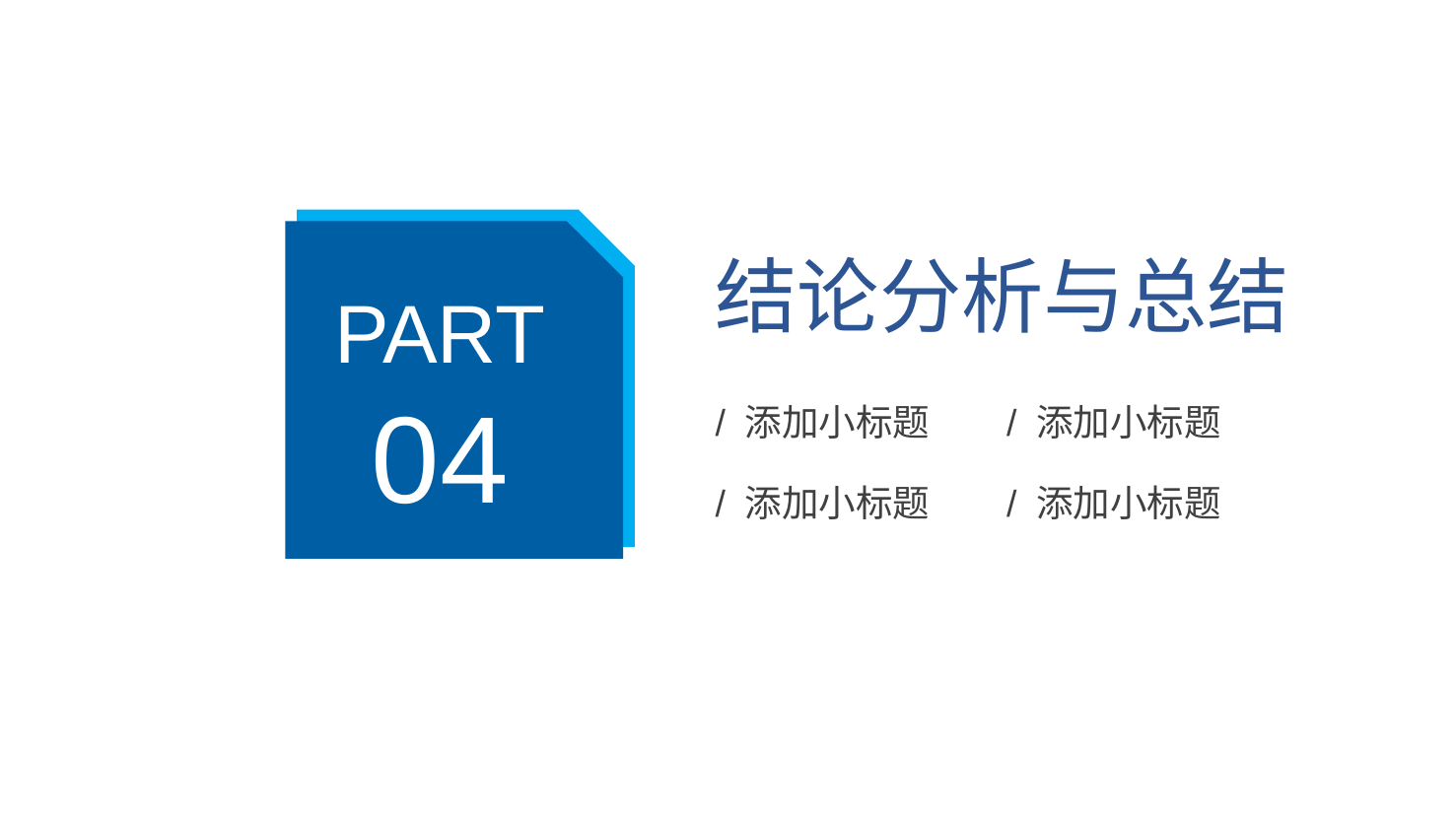

PART
04
结论分析与总结
/ 添加小标题
/ 添加小标题
/ 添加小标题
/ 添加小标题